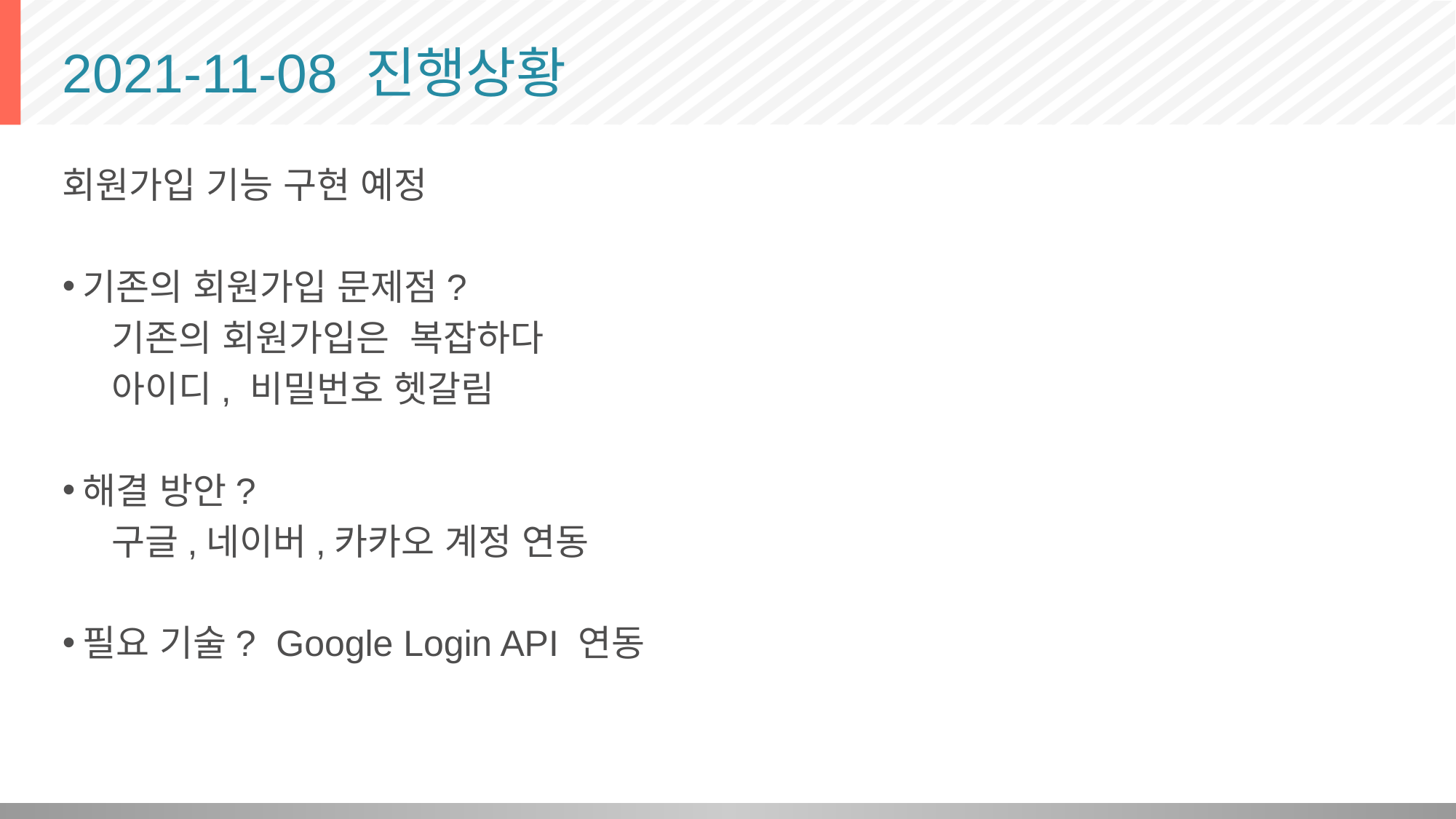

# 2021-11-08 진행상황
회원가입 기능 구현 예정

기존의 회원가입 문제점?
    기존의 회원가입은  복잡하다
    아이디, 비밀번호 헷갈림

해결 방안?
    구글,네이버,카카오 계정 연동

필요 기술?  Google Login API 연동